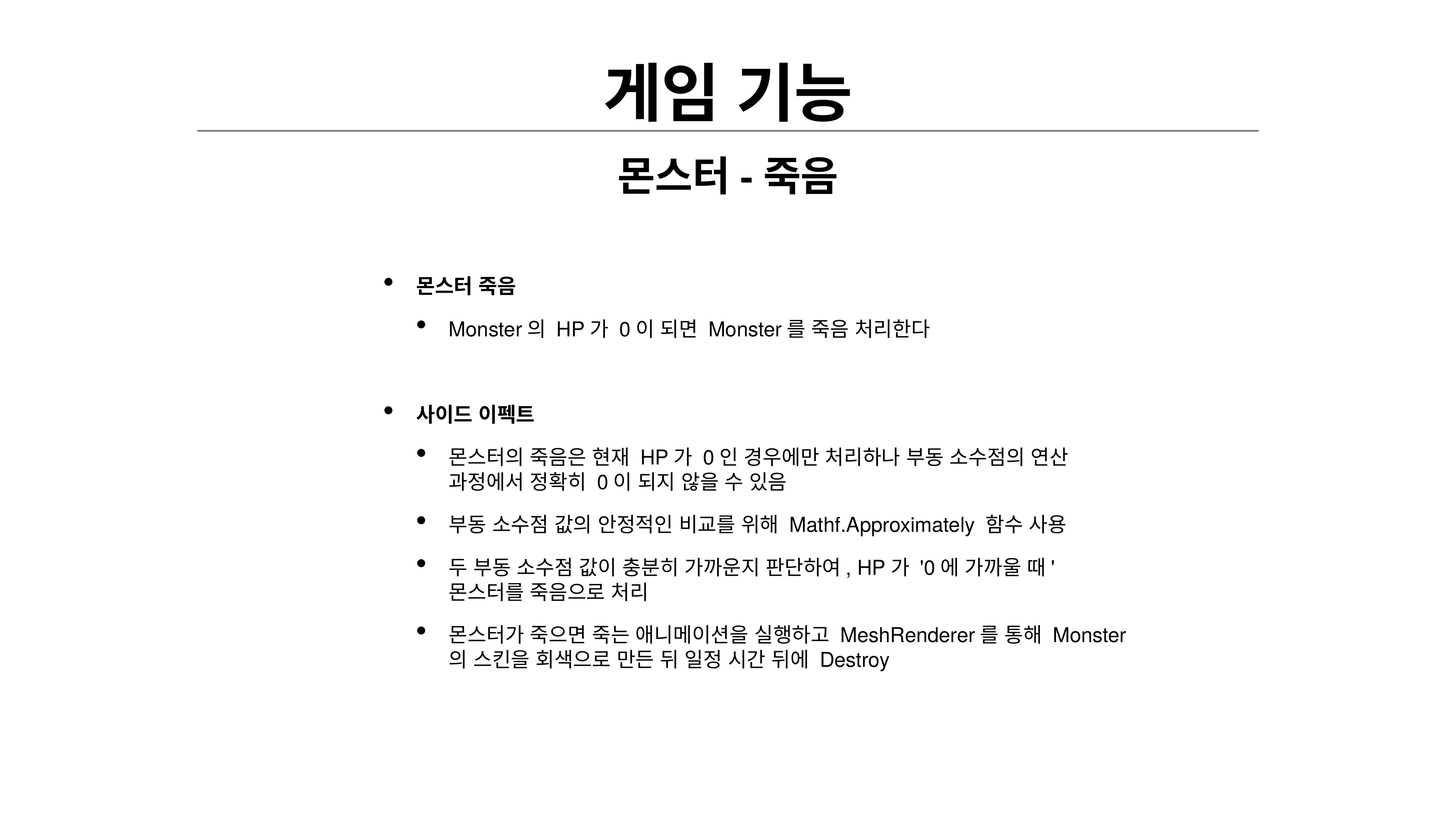

# 게임 기능
몬스터-죽음
몬스터 죽음
Monster의 HP가 0이 되면 Monster를 죽음 처리한다

사이드 이펙트
몬스터의 죽음은 현재 HP가 0인 경우에만 처리하나 부동 소수점의 연산 과정에서 정확히 0이 되지 않을 수 있음
부동 소수점 값의 안정적인 비교를 위해 Mathf.Approximately 함수 사용
두 부동 소수점 값이 충분히 가까운지 판단하여, HP가 '0에 가까울 때' 몬스터를 죽음으로 처리
몬스터가 죽으면 죽는 애니메이션을 실행하고 MeshRenderer를 통해 Monster의 스킨을 회색으로 만든 뒤 일정 시간 뒤에 Destroy